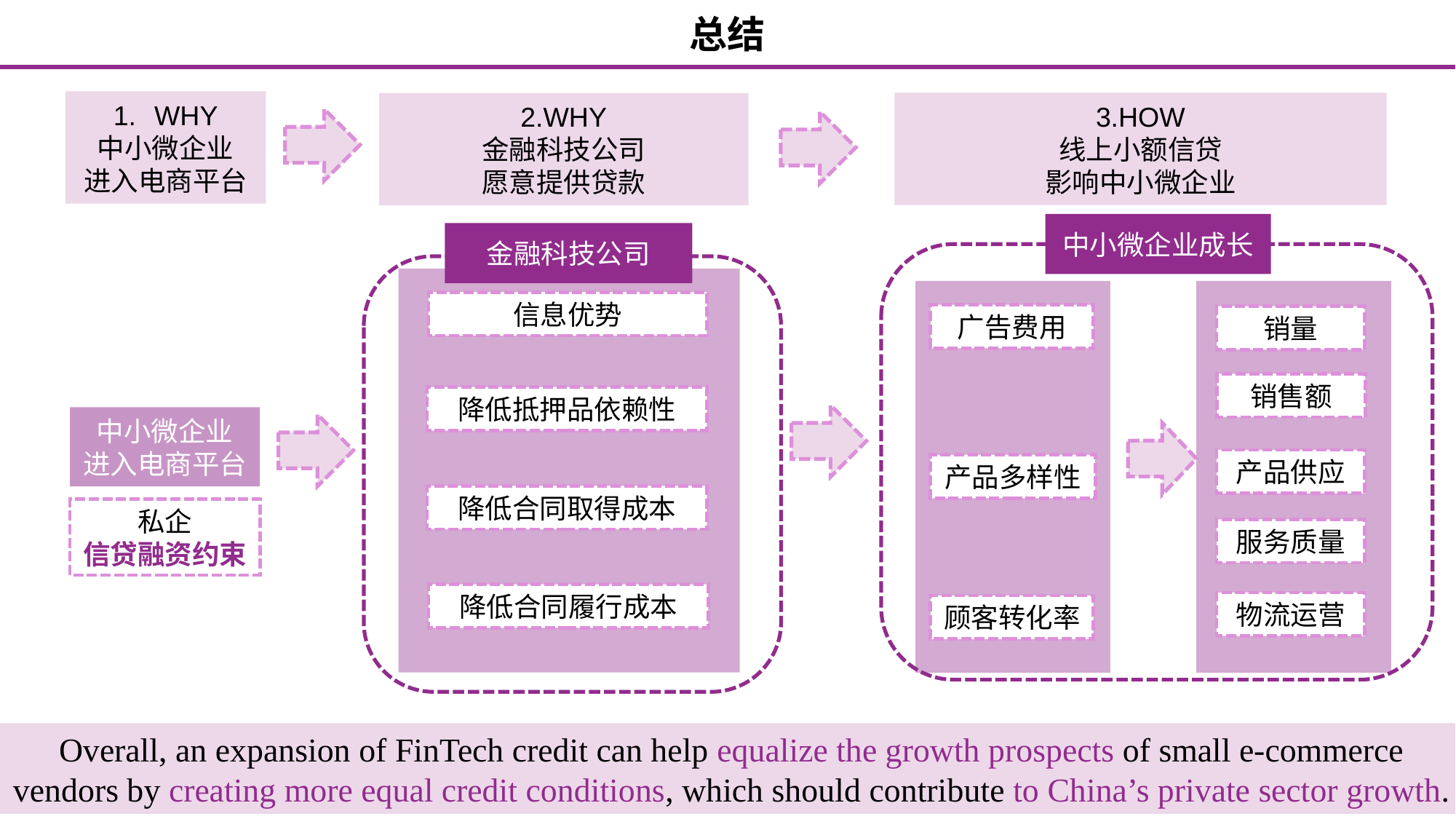

总结
WHY
中小微企业
进入电商平台
3.HOW
线上小额信贷
影响中小微企业
2.WHY
金融科技公司
愿意提供贷款

中小微企业成长

广告费用
产品多样性
顾客转化率

销量
销售额
产品供应
服务质量
物流运营

金融科技公司

信息优势
降低抵押品依赖性
降低合同取得成本
降低合同履行成本

中小微企业
进入电商平台

私企
信贷融资约束
Overall, an expansion of FinTech credit can help equalize the growth prospects of small e-commerce vendors by creating more equal credit conditions, which should contribute to China’s private sector growth.